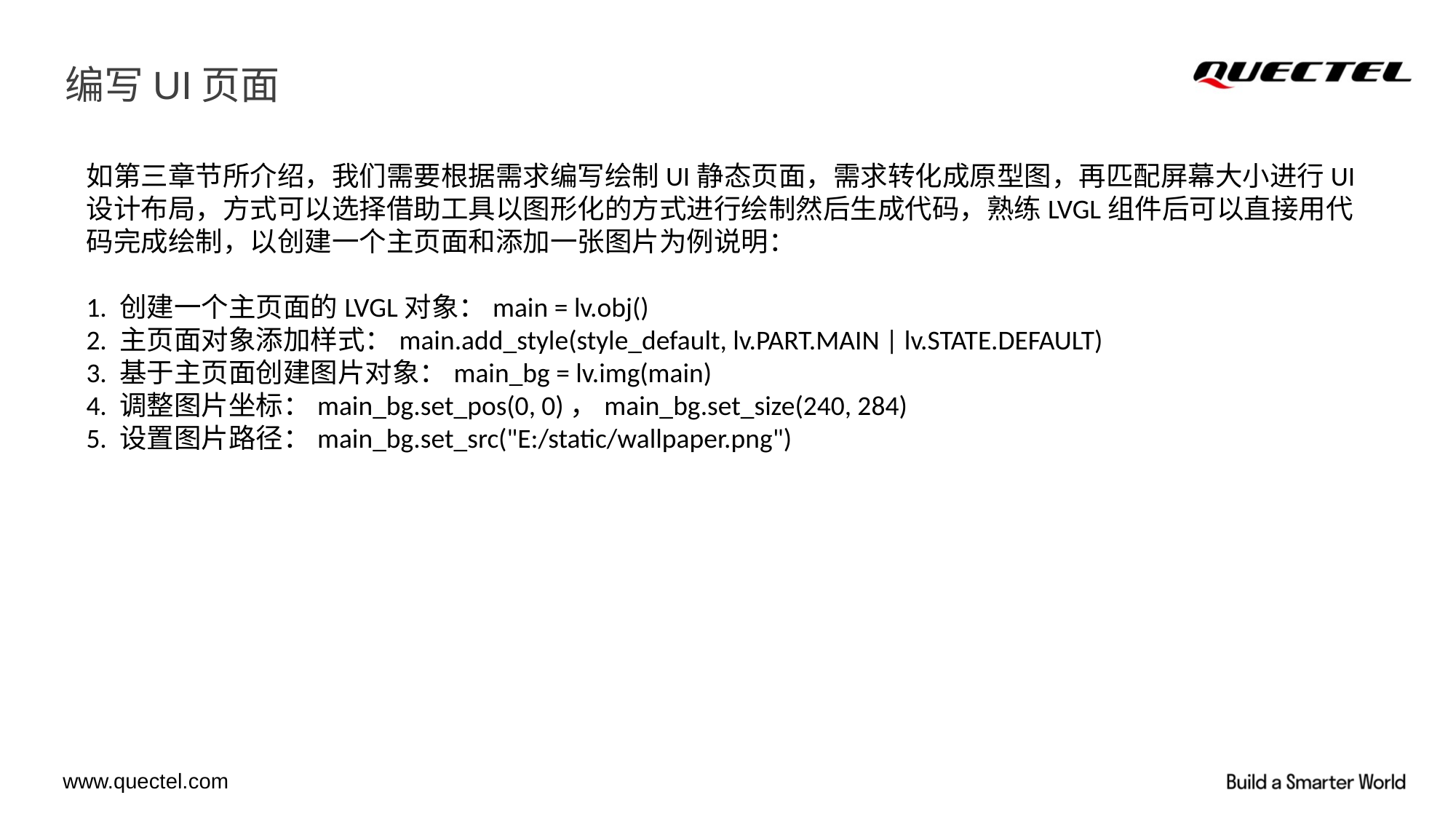

# 编写UI页面
如第三章节所介绍，我们需要根据需求编写绘制UI静态页面，需求转化成原型图，再匹配屏幕大小进行UI设计布局，方式可以选择借助工具以图形化的方式进行绘制然后生成代码，熟练LVGL组件后可以直接用代码完成绘制，以创建一个主页面和添加一张图片为例说明：

1. 创建一个主页面的LVGL对象：main = lv.obj()
2. 主页面对象添加样式：main.add_style(style_default, lv.PART.MAIN | lv.STATE.DEFAULT)
3. 基于主页面创建图片对象：main_bg = lv.img(main)
4. 调整图片坐标：main_bg.set_pos(0, 0)，main_bg.set_size(240, 284)
5. 设置图片路径：main_bg.set_src("E:/static/wallpaper.png")